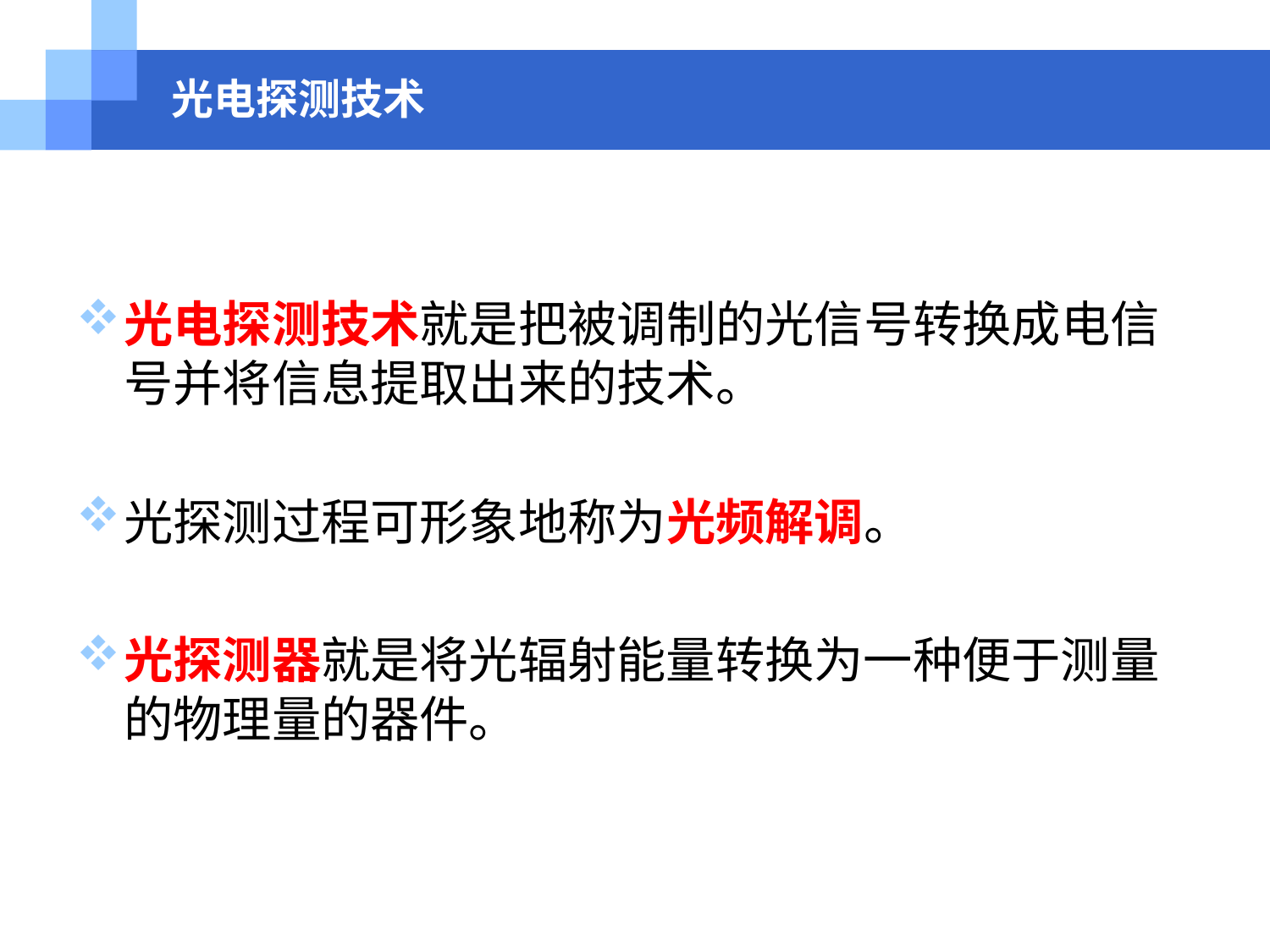

# 光电探测技术
光电探测技术就是把被调制的光信号转换成电信号并将信息提取出来的技术。

光探测过程可形象地称为光频解调。

光探测器就是将光辐射能量转换为一种便于测量的物理量的器件。